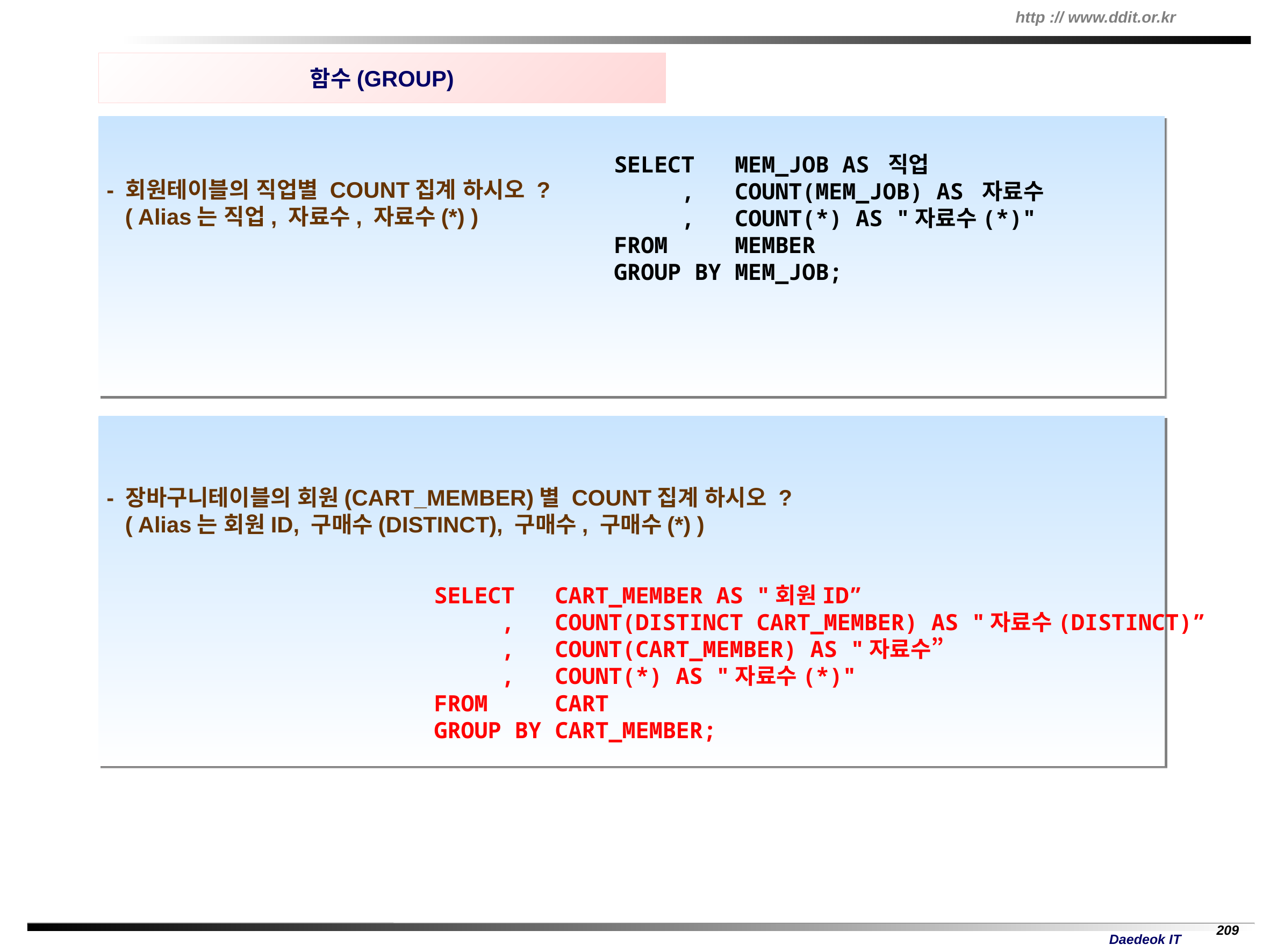

함수(GROUP)
- 회원테이블의 직업별 COUNT집계 하시오 ?
   ( Alias는 직업, 자료수, 자료수(*) )

SELECT   MEM_JOB AS 직업
     ,   COUNT(MEM_JOB) AS 자료수
     ,   COUNT(*) AS "자료수(*)"
FROM     MEMBER
GROUP BY MEM_JOB;
- 장바구니테이블의 회원(CART_MEMBER)별 COUNT집계 하시오 ?
   ( Alias는 회원ID, 구매수(DISTINCT), 구매수, 구매수(*) )

SELECT   CART_MEMBER AS "회원ID”
     ,   COUNT(DISTINCT CART_MEMBER) AS "자료수(DISTINCT)”
     ,   COUNT(CART_MEMBER) AS "자료수”
     ,   COUNT(*) AS "자료수(*)"
FROM     CART
GROUP BY CART_MEMBER;